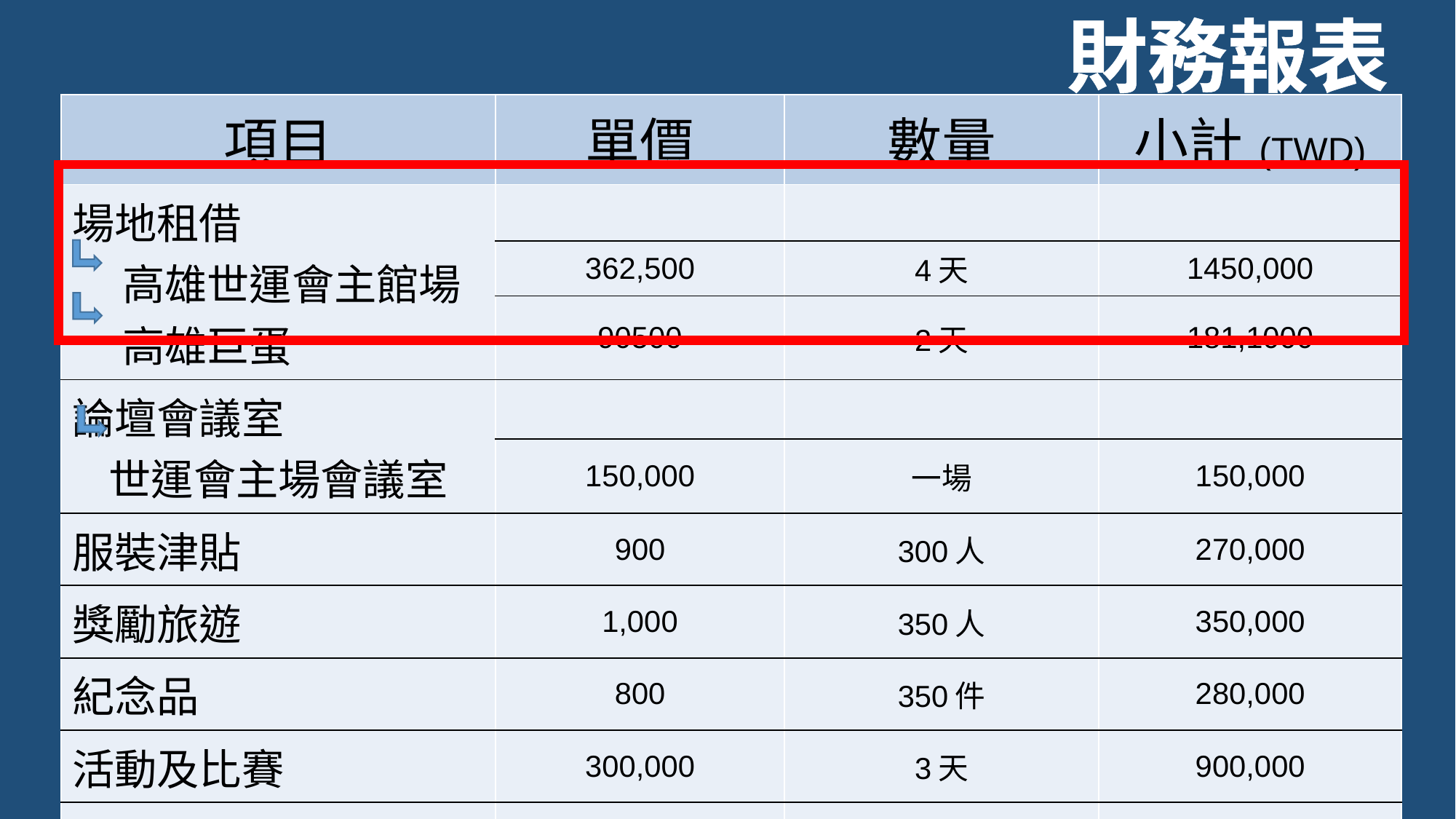

財務報表
| 項目 | 單價 | 數量 | 小計(TWD) |
| --- | --- | --- | --- |
| 場地租借 高雄世運會主館場 高雄巨蛋 |  |  |  |
|  | 362,500 | 4天 | 1450,000 |
|  | 90500 | 2天 | 181,1000 |
| 論壇會議室 世運會主場會議室 |  |  |  |
|  | 150,000 | 一場 | 150,000 |
| 服裝津貼 | 900 | 300人 | 270,000 |
| 獎勵旅遊 | 1,000 | 350人 | 350,000 |
| 紀念品 | 800 | 350件 | 280,000 |
| 活動及比賽 | 300,000 | 3天 | 900,000 |
| 住宿 | 3,000 | 350人 2天 | 900,000 |
| 總計 |  |  | 4481,000 |